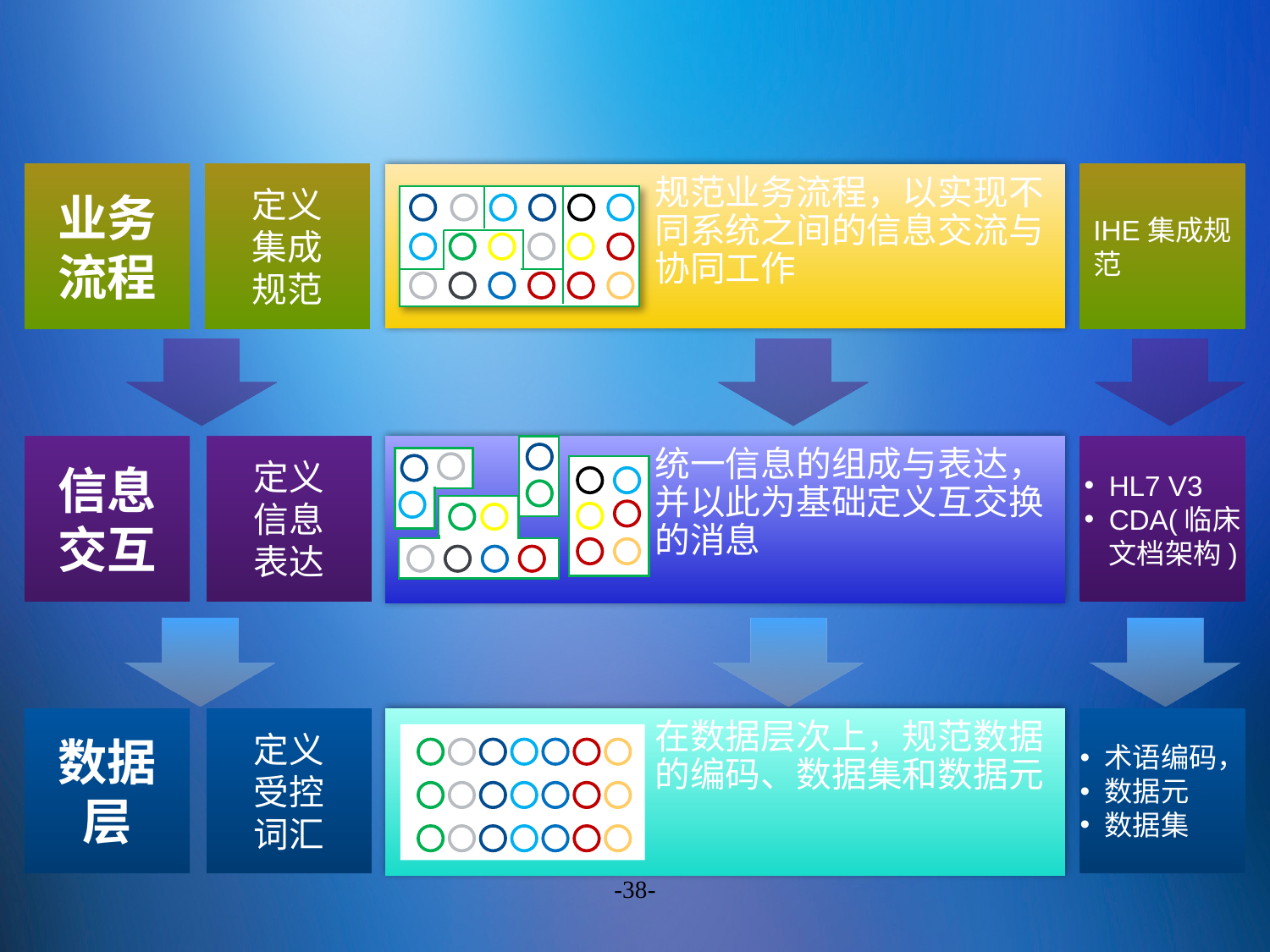

业务
流程
定义
集成
规范
规范业务流程，以实现不同系统之间的信息交流与协同工作

IHE集成规范

HL7 V3
CDA(临床文档架构)
信息
交互
定义
信息
表达
统一信息的组成与表达，并以此为基础定义互交换的消息

在数据层次上，规范数据的编码、数据集和数据元

数据
层
定义
受控
词汇
术语编码，
数据元
数据集
-38-